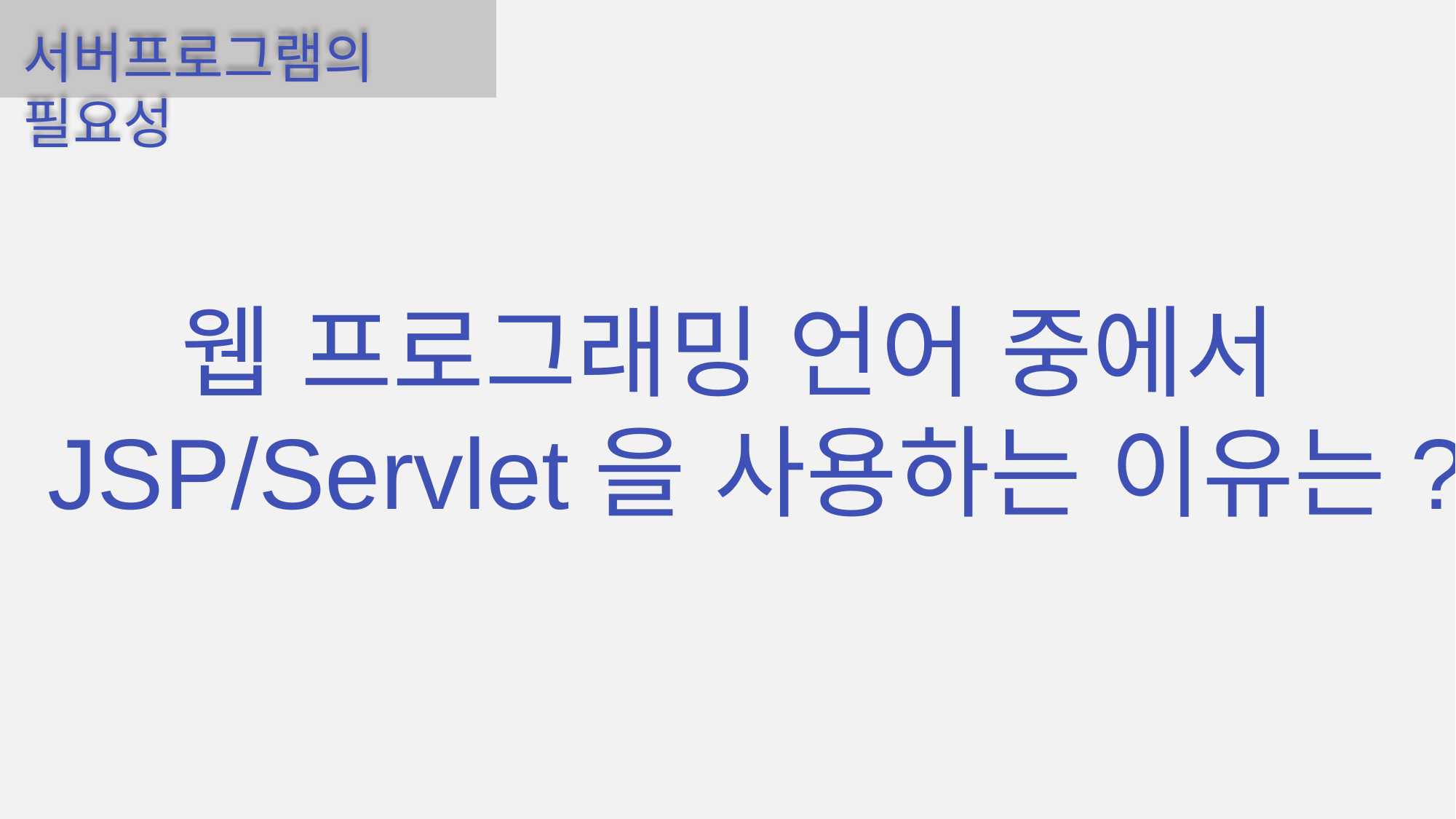

서버프로그램의 필요성
웹 프로그래밍 언어 중에서
JSP/Servlet을 사용하는 이유는?